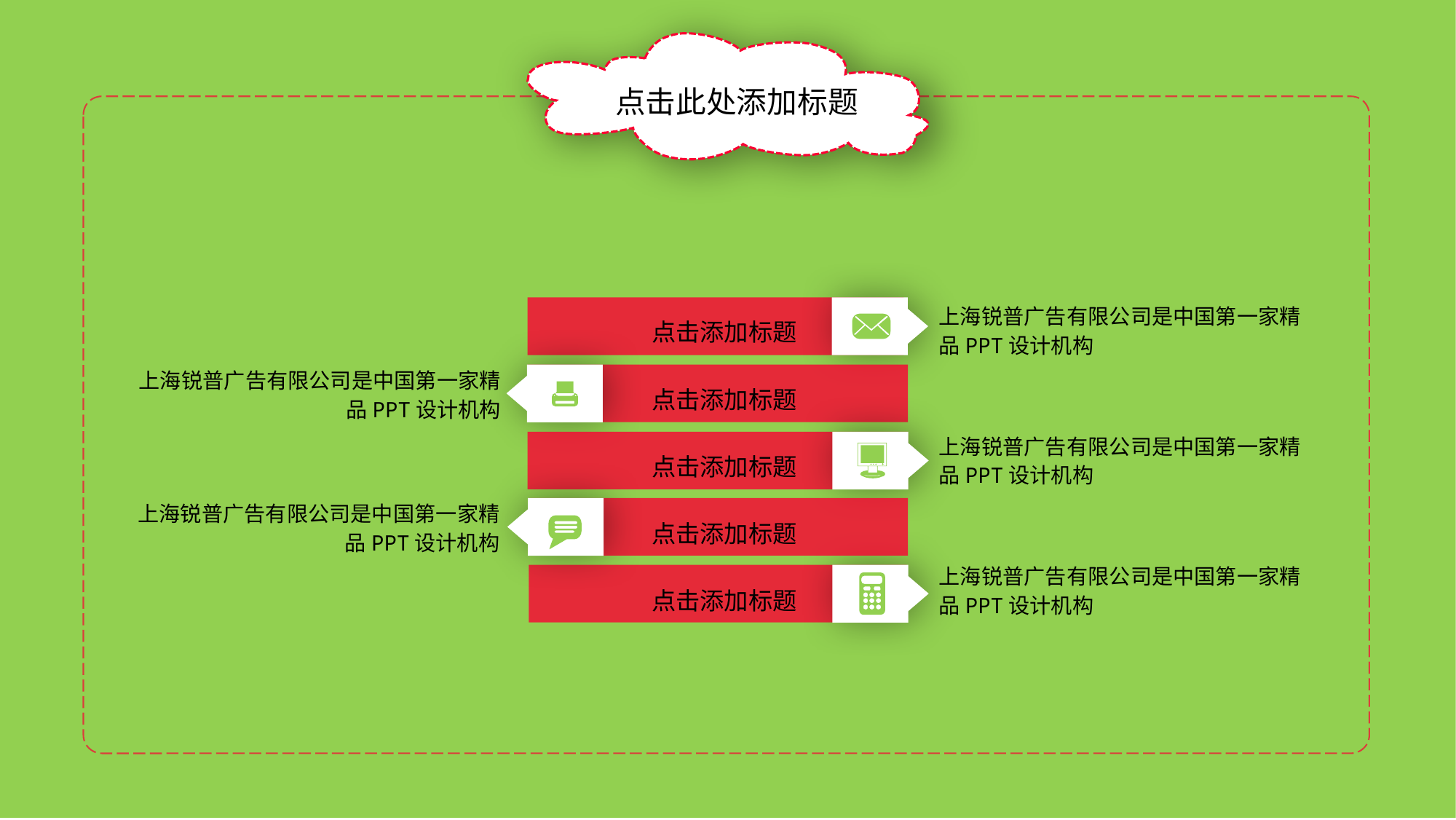

点击此处添加标题
上海锐普广告有限公司是中国第一家精品PPT设计机构

点击添加标题

上海锐普广告有限公司是中国第一家精品PPT设计机构

点击添加标题

上海锐普广告有限公司是中国第一家精品PPT设计机构

点击添加标题

上海锐普广告有限公司是中国第一家精品PPT设计机构

点击添加标题

上海锐普广告有限公司是中国第一家精品PPT设计机构

点击添加标题